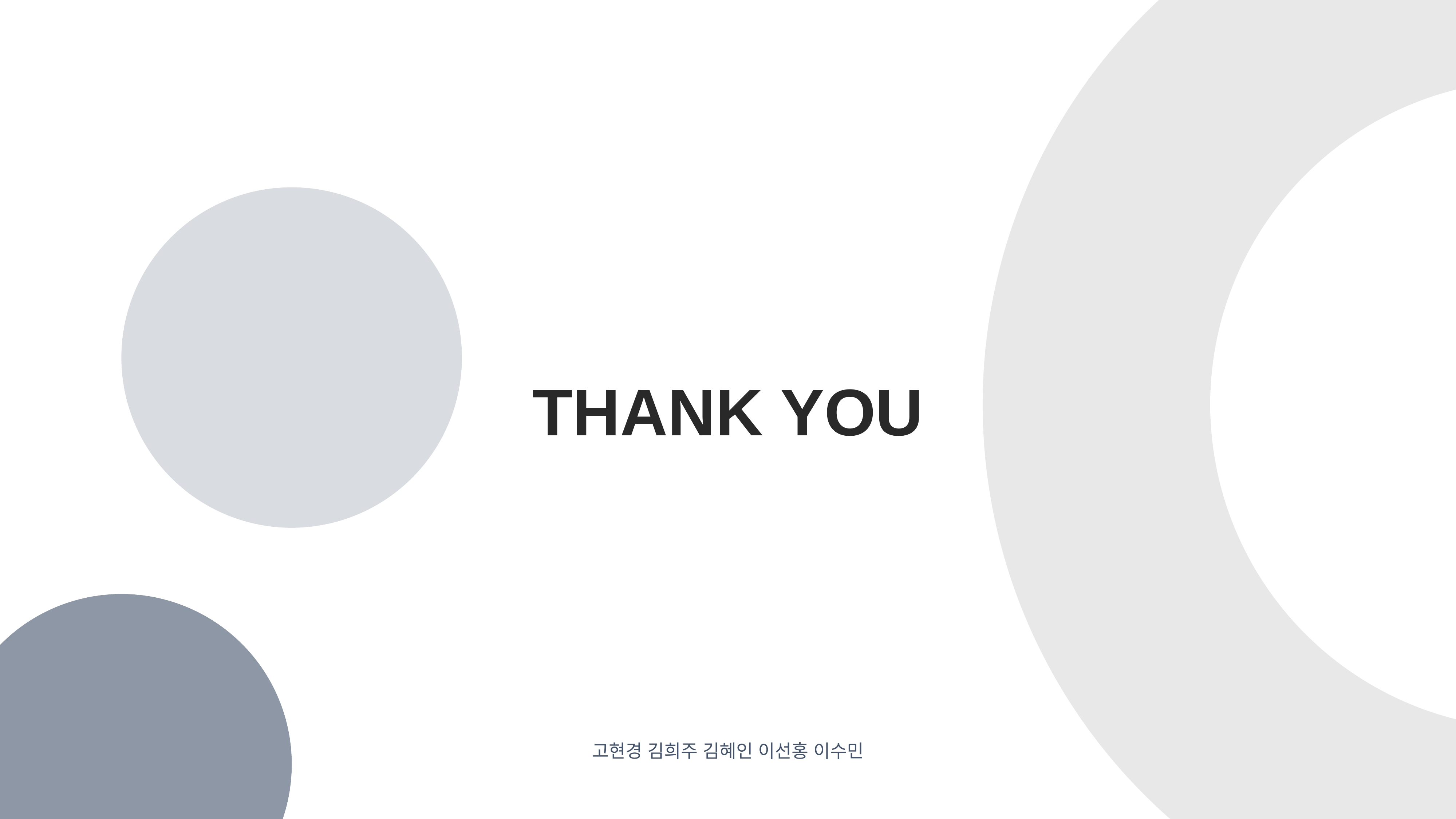

THANK YOU

고현경 김희주 김혜인 이선홍 이수민